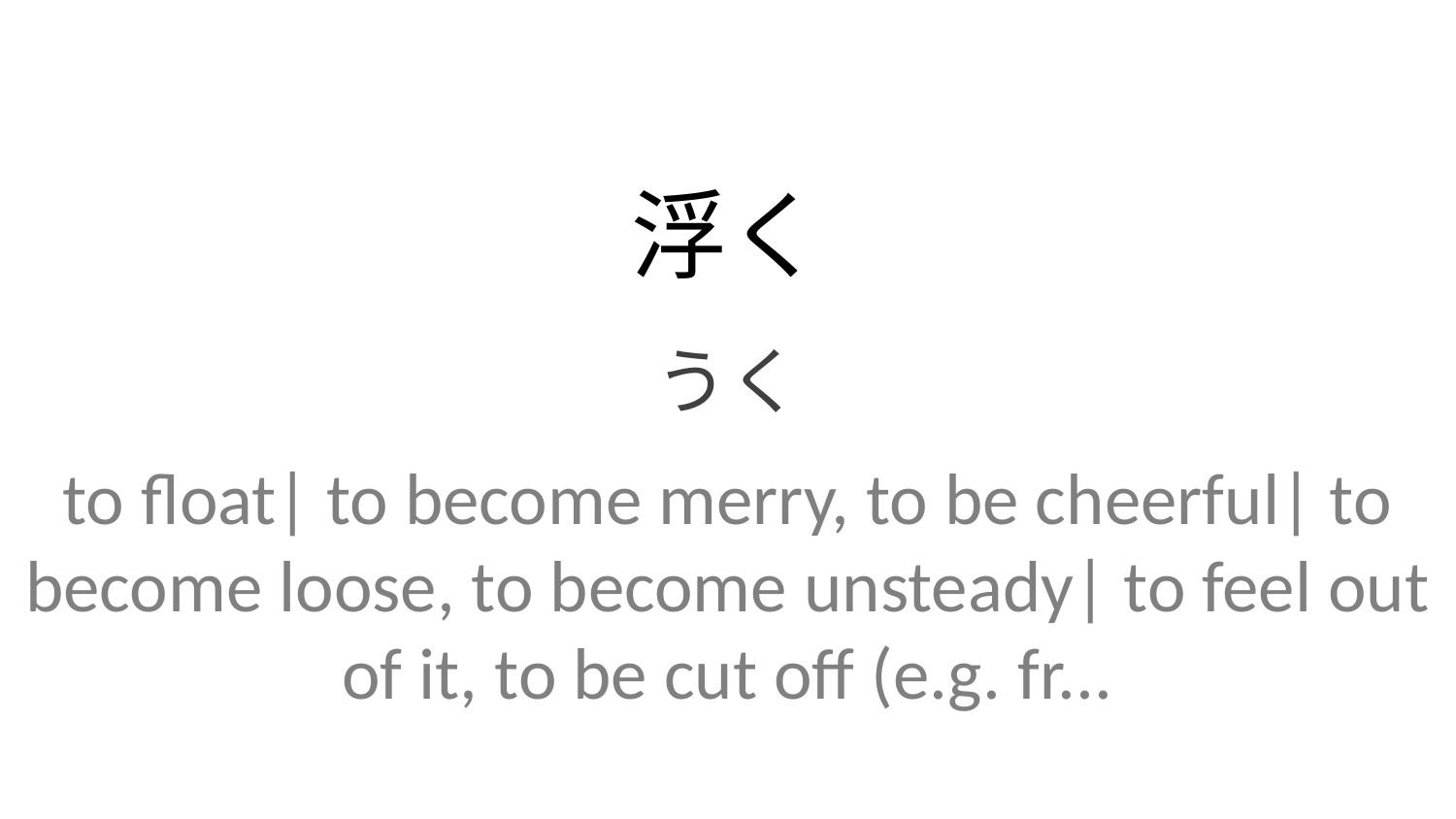

浮く

うく
to float| to become merry, to be cheerful| to become loose, to become unsteady| to feel out of it, to be cut off (e.g. fr...